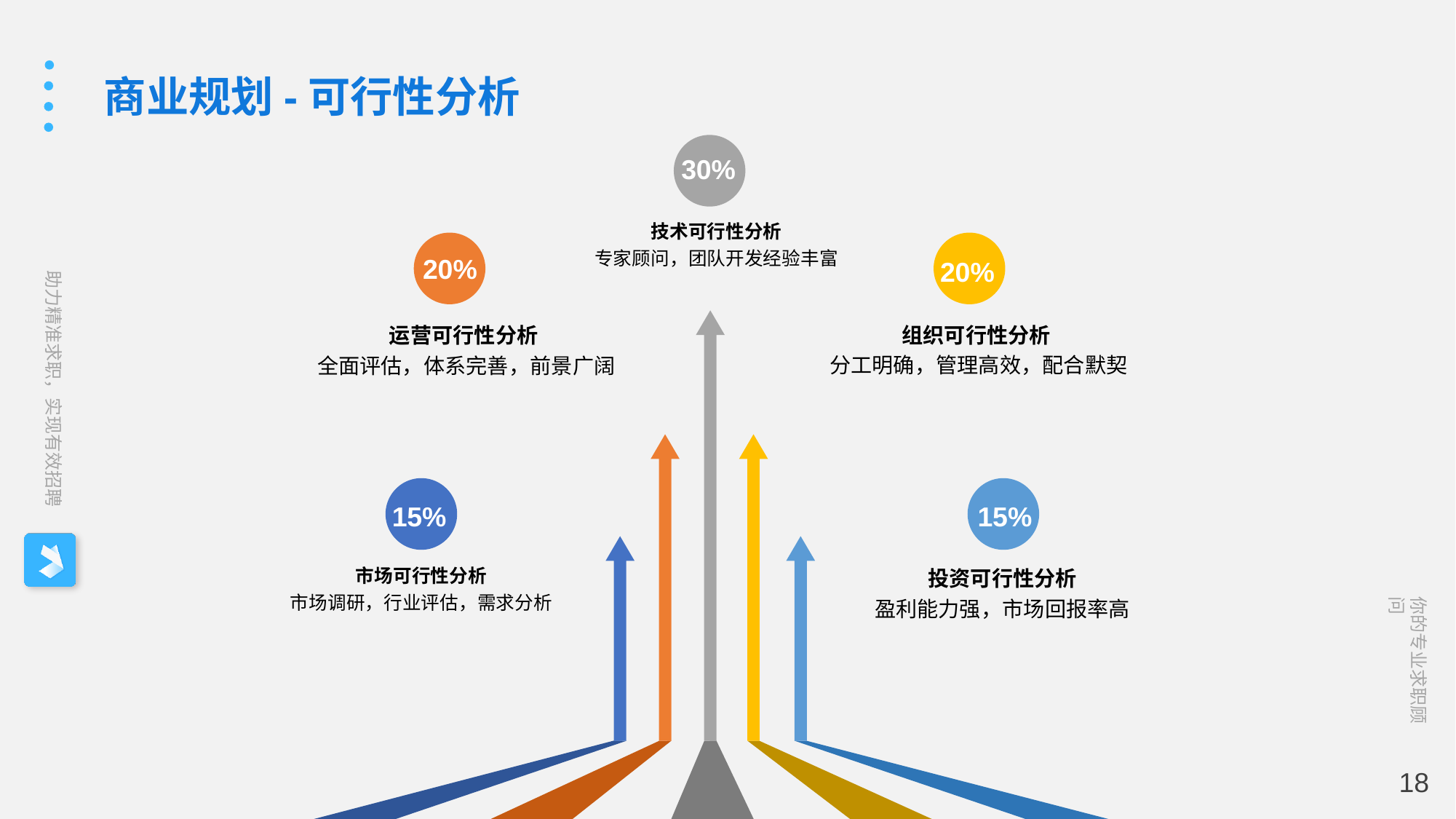

商业规划-可行性分析

技术可行性分析
专家顾问，团队开发经验丰富

运营可行性分析
全面评估，体系完善，前景广阔

组织可行性分析
分工明确，管理高效，配合默契

市场可行性分析
市场调研，行业评估，需求分析

投资可行性分析
盈利能力强，市场回报率高

30%
20%
20%
15%
15%
18